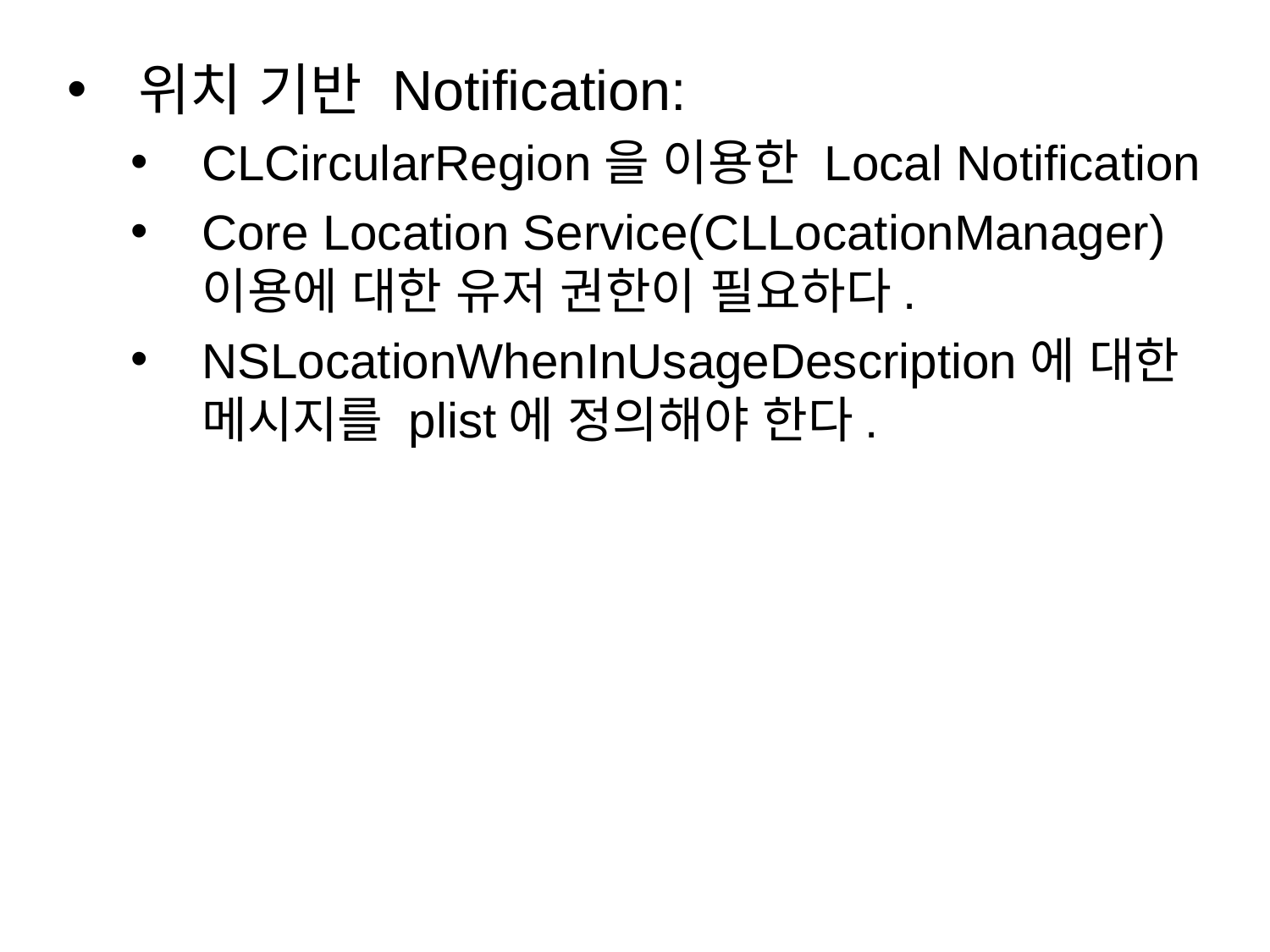

위치 기반 Notification:
CLCircularRegion을 이용한 Local Notification
Core Location Service(CLLocationManager)이용에 대한 유저 권한이 필요하다.
NSLocationWhenInUsageDescription에 대한 메시지를 plist에 정의해야 한다.